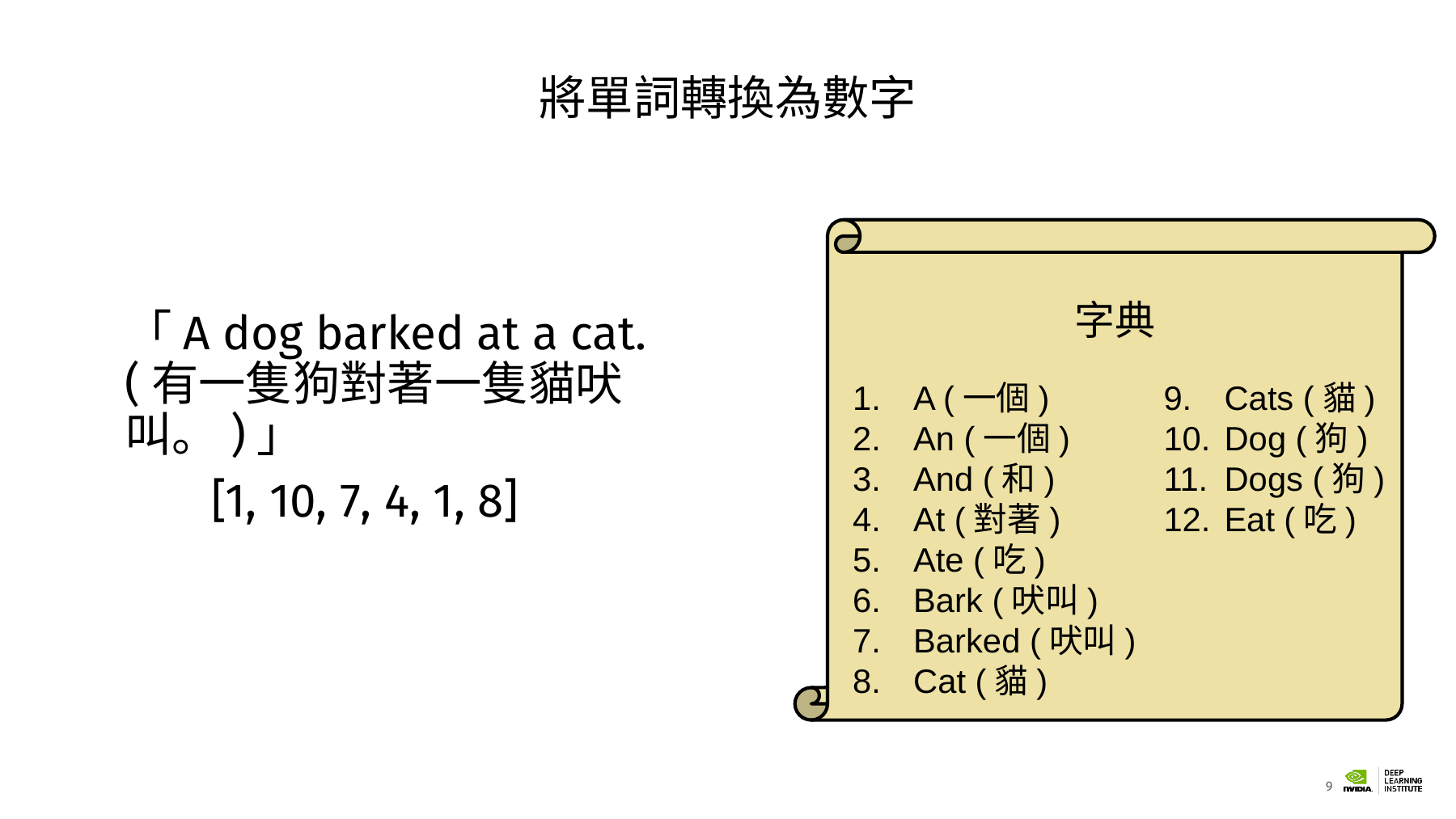

# 將單詞轉換為數字

字典

「A dog barked at a cat.
(有一隻狗對著一隻貓吠叫。)」
A (一個)
An (一個)
And (和)
At (對著)
Ate (吃)
Bark (吠叫)
Barked (吠叫)
Cat (貓)
Cats (貓)
Dog (狗)
Dogs (狗)
Eat (吃)

[1, 10, 7, 4, 1, 8]